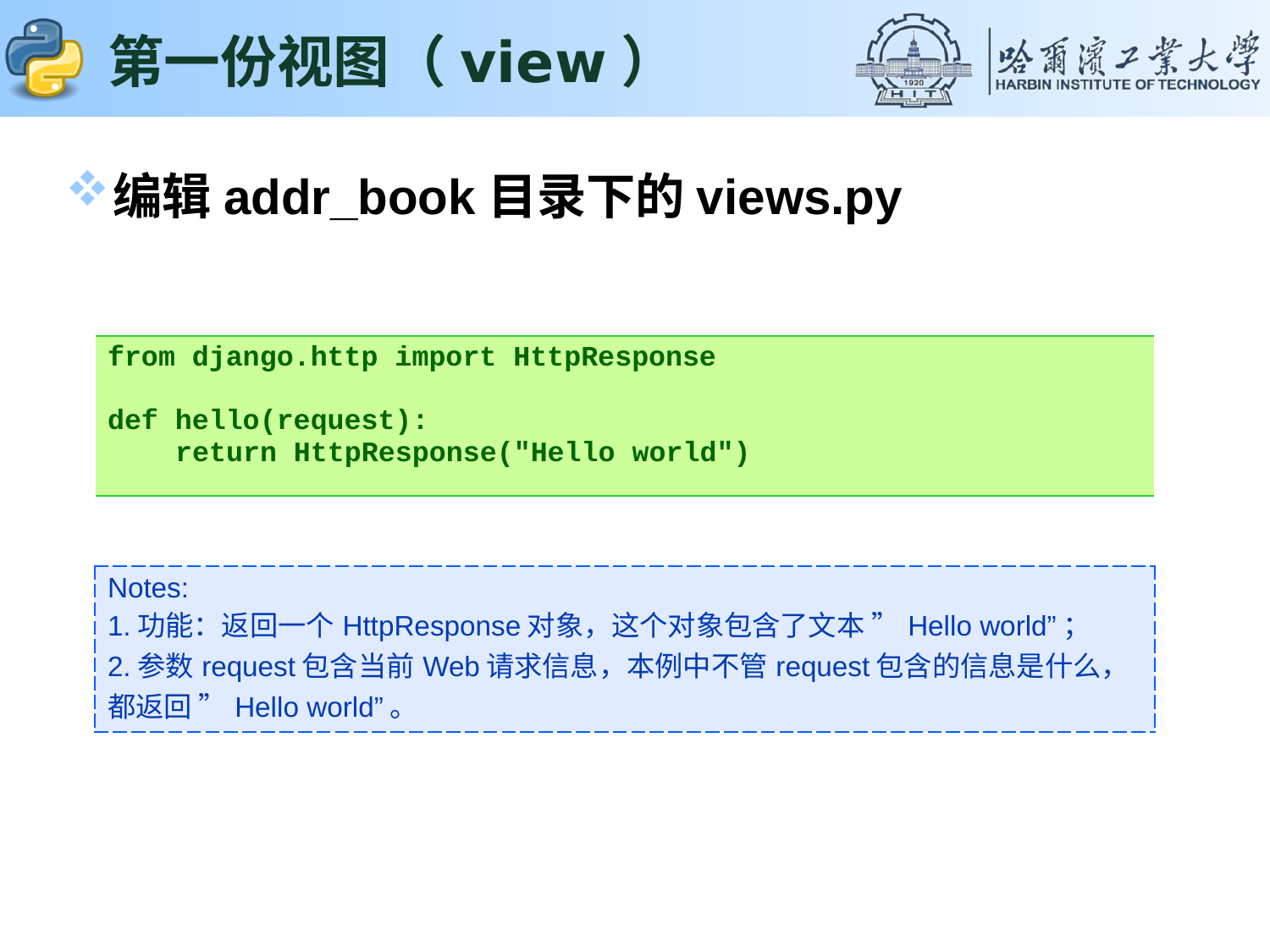

# 第一份视图（view）
编辑addr_book目录下的views.py
| from django.http import HttpResponse def hello(request): return HttpResponse("Hello world") |
| --- |
| Notes: 1.功能：返回一个HttpResponse对象，这个对象包含了文本 ”Hello world”； 2.参数request包含当前Web请求信息，本例中不管request包含的信息是什么，都返回 ”Hello world”。 |
| --- |